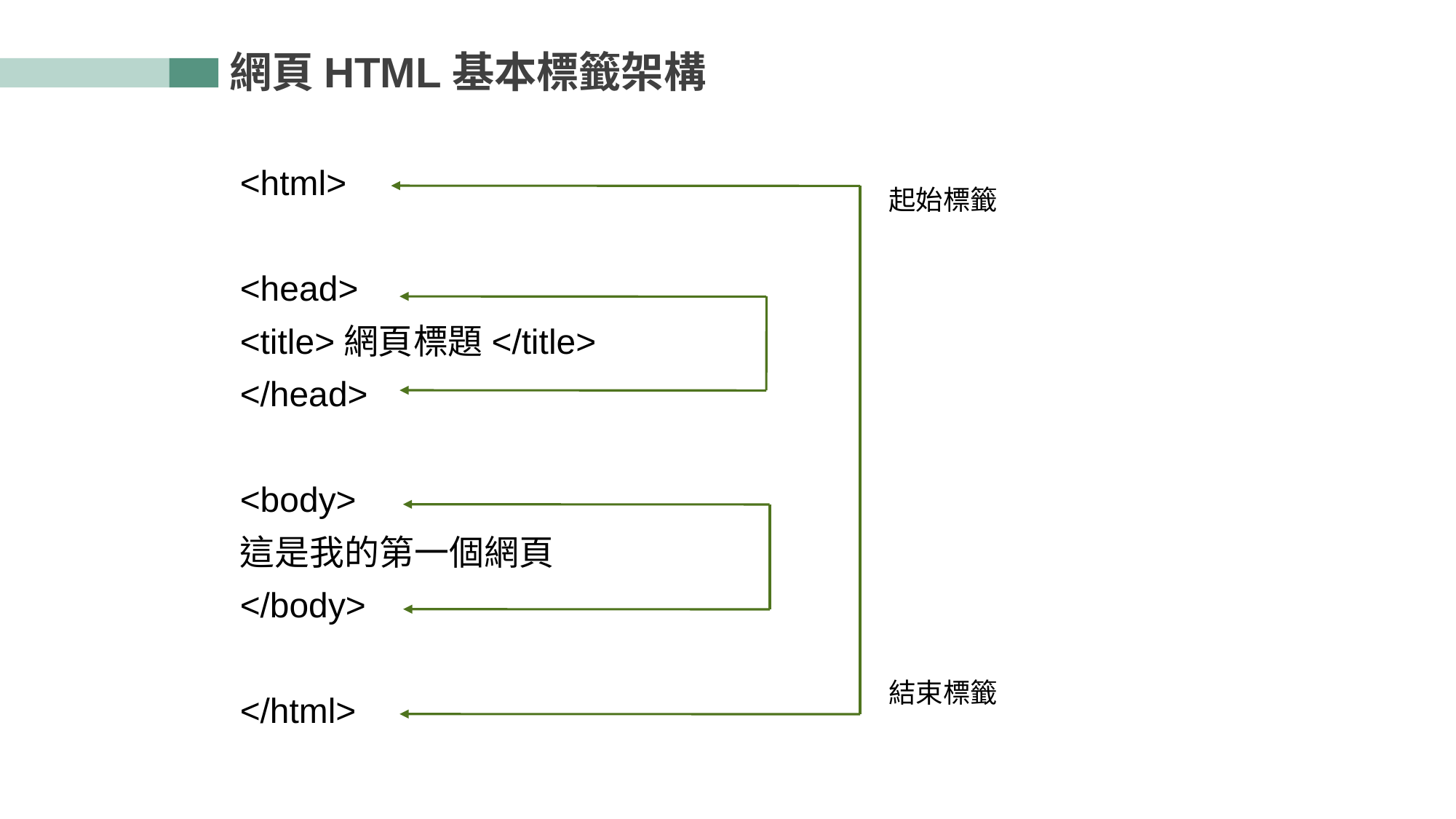

網頁HTML基本標籤架構

<html>

<head>
<title>網頁標題</title>
</head>

<body>
這是我的第一個網頁
</body>

</html>
起始標籤
結束標籤